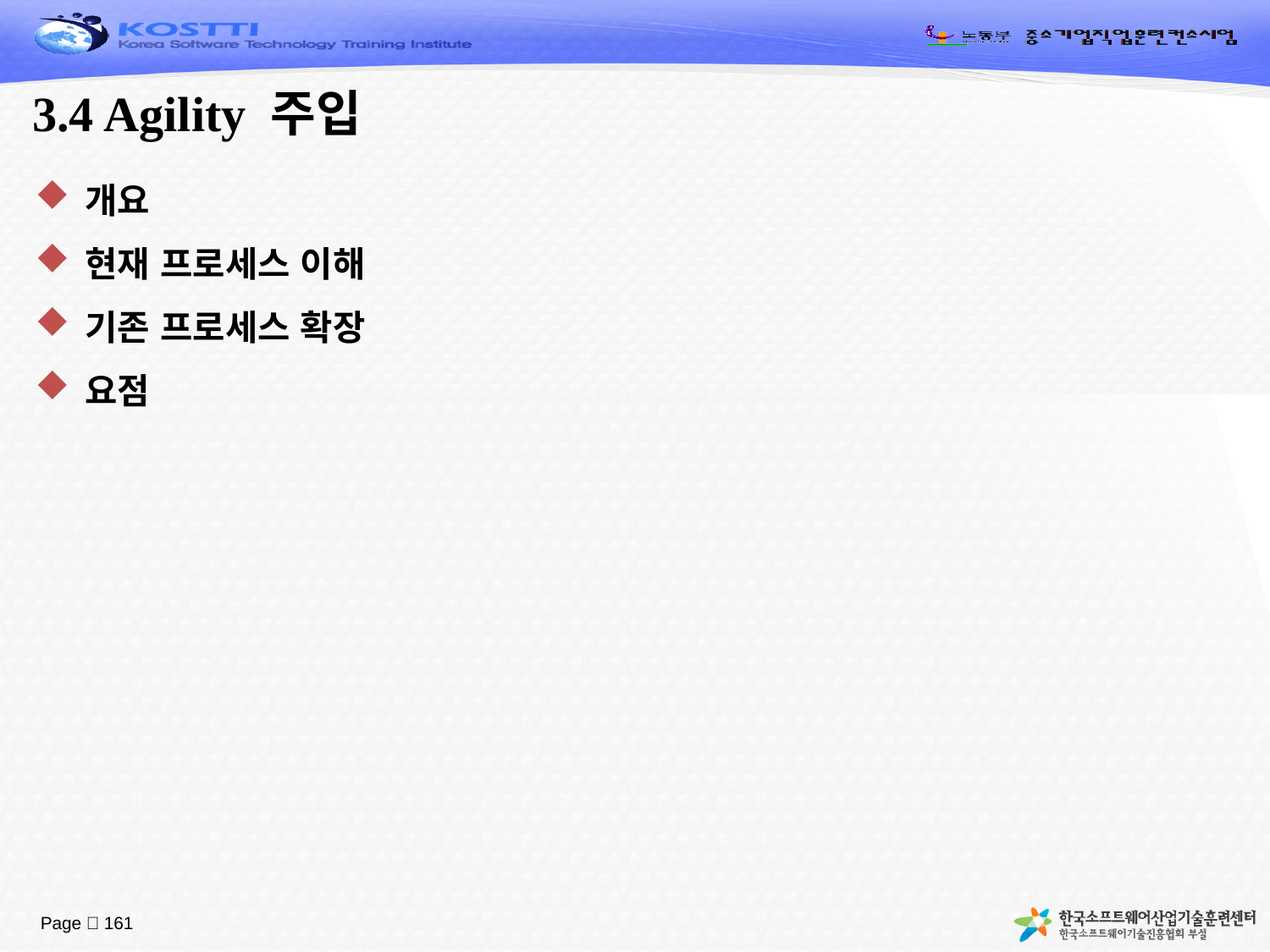

# 3.4 Agility 주입
개요
현재 프로세스 이해
기존 프로세스 확장
요점